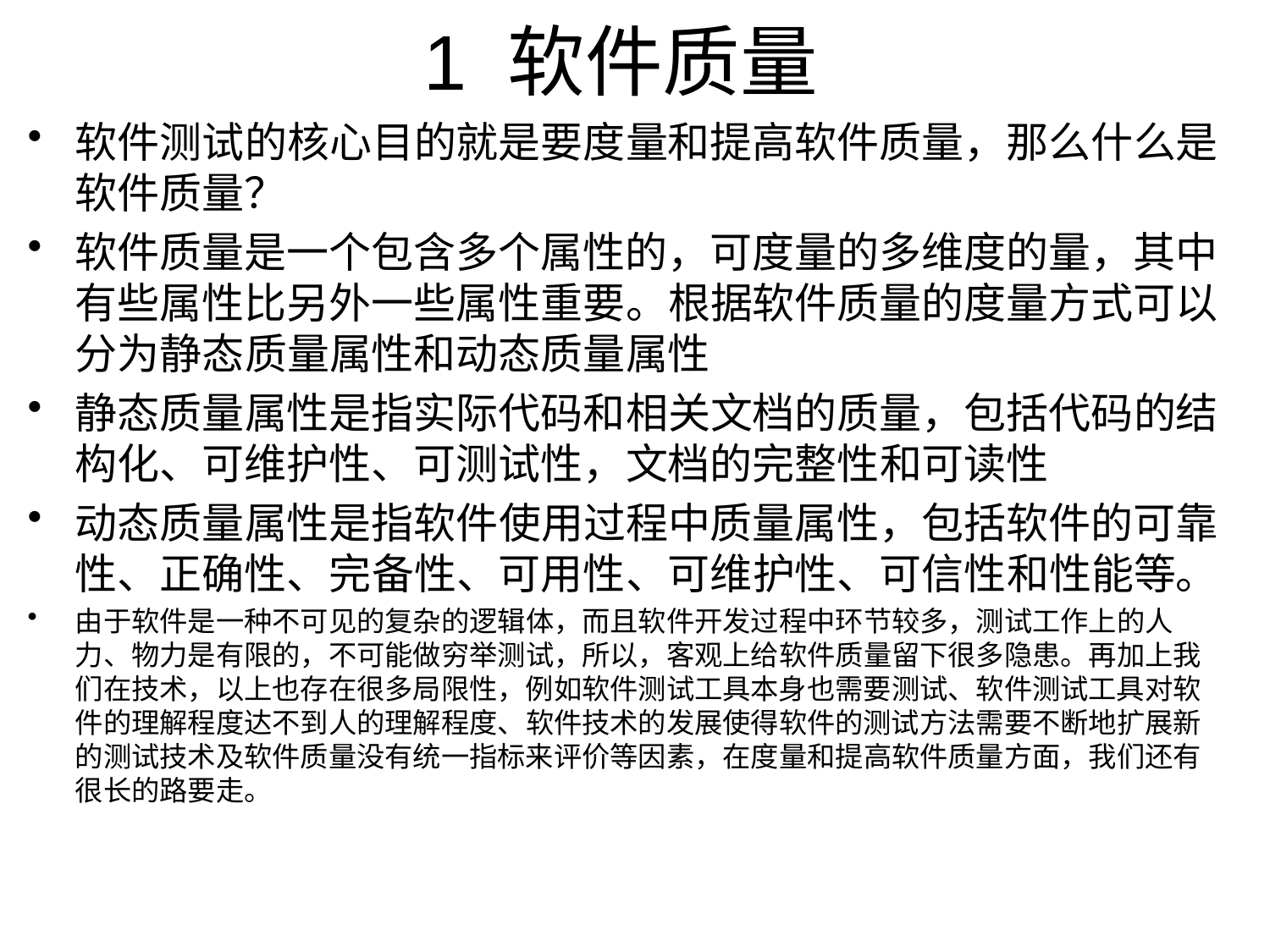

# 1 软件质量
软件测试的核心目的就是要度量和提高软件质量，那么什么是软件质量？
软件质量是一个包含多个属性的，可度量的多维度的量，其中有些属性比另外一些属性重要。根据软件质量的度量方式可以分为静态质量属性和动态质量属性
静态质量属性是指实际代码和相关文档的质量，包括代码的结构化、可维护性、可测试性，文档的完整性和可读性
动态质量属性是指软件使用过程中质量属性，包括软件的可靠性、正确性、完备性、可用性、可维护性、可信性和性能等。
由于软件是一种不可见的复杂的逻辑体，而且软件开发过程中环节较多，测试工作上的人力、物力是有限的，不可能做穷举测试，所以，客观上给软件质量留下很多隐患。再加上我们在技术，以上也存在很多局限性，例如软件测试工具本身也需要测试、软件测试工具对软件的理解程度达不到人的理解程度、软件技术的发展使得软件的测试方法需要不断地扩展新的测试技术及软件质量没有统一指标来评价等因素，在度量和提高软件质量方面，我们还有很长的路要走。